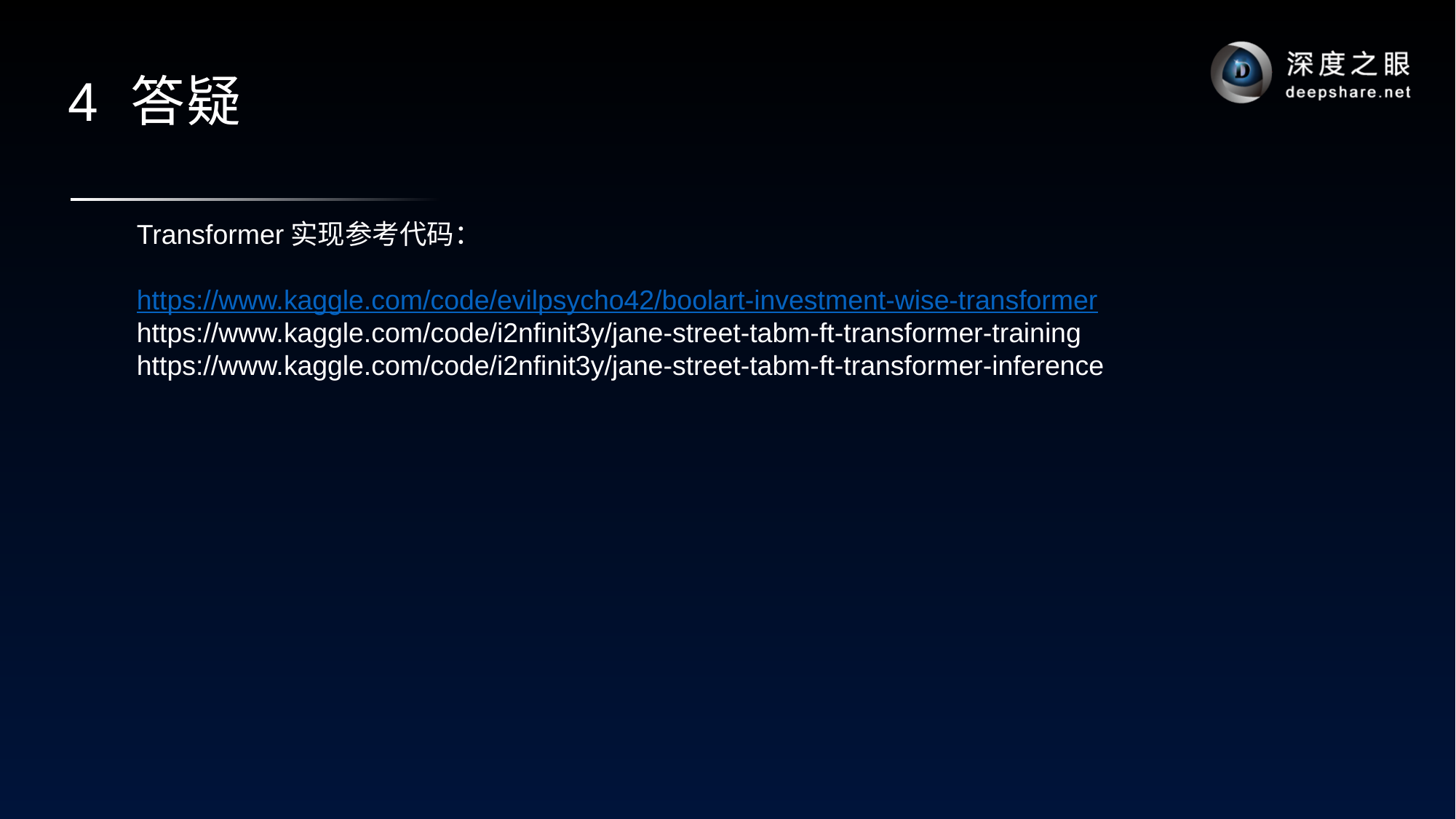

# 4 答疑
Transformer实现参考代码：

https://www.kaggle.com/code/evilpsycho42/boolart-investment-wise-transformer
https://www.kaggle.com/code/i2nfinit3y/jane-street-tabm-ft-transformer-training
https://www.kaggle.com/code/i2nfinit3y/jane-street-tabm-ft-transformer-inference